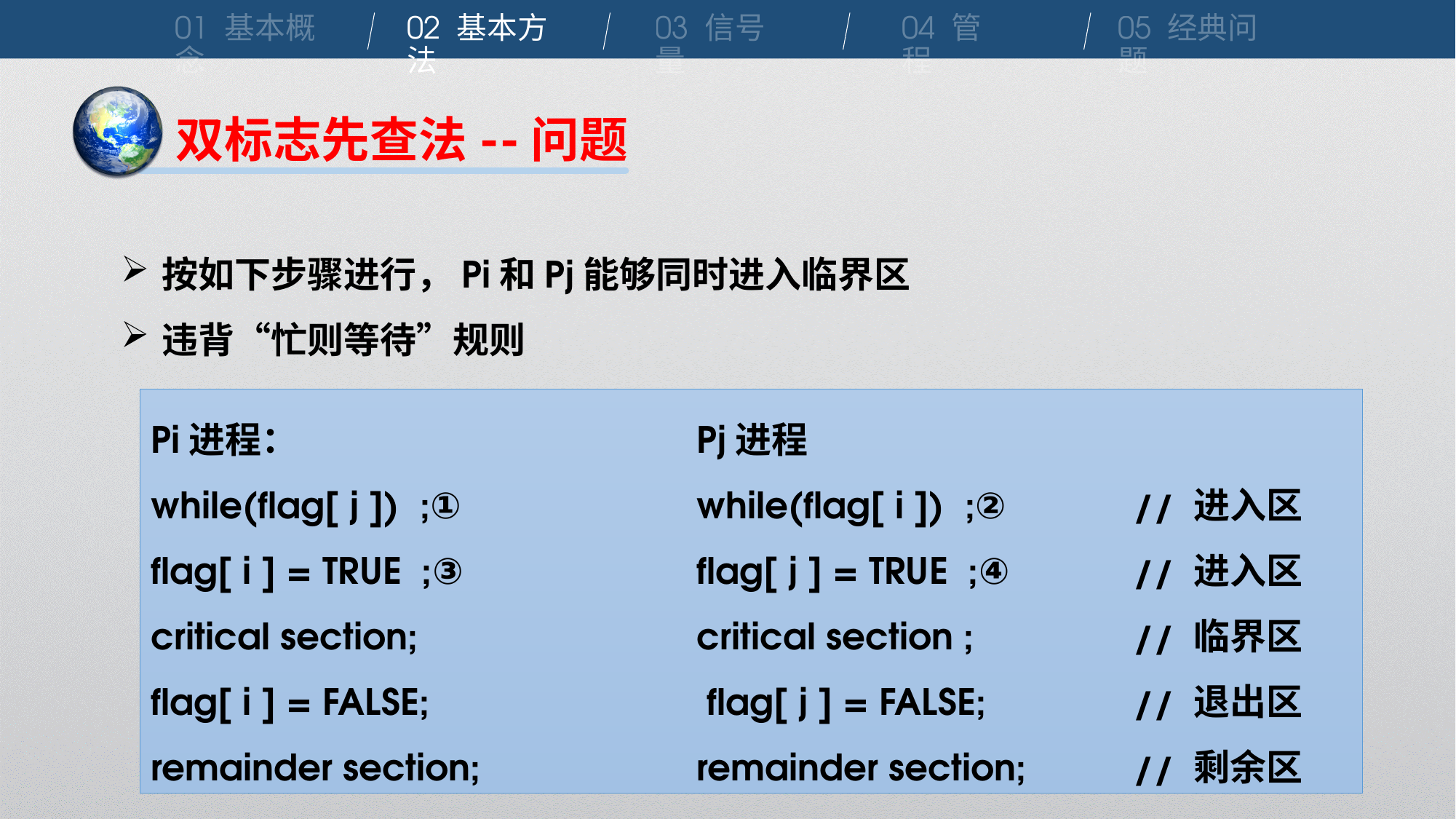

01 基本概念
02 基本方法
03 信号量
04 管程
05 经典问题
双标志先查法--问题
按如下步骤进行，Pi和Pj能够同时进入临界区
违背“忙则等待”规则
Pi进程：				Pj进程
while(flag[ j ])  ;①			while(flag[ i ])  ;②		// 进入区
flag[ i ] = TRUE  ;③			flag[ j ] = TRUE  ;④		// 进入区
critical section; 			critical section ;		// 临界区
flag[ i ] = FALSE;			 flag[ j ] = FALSE; 		// 退出区
remainder section;		remainder section;	// 剩余区